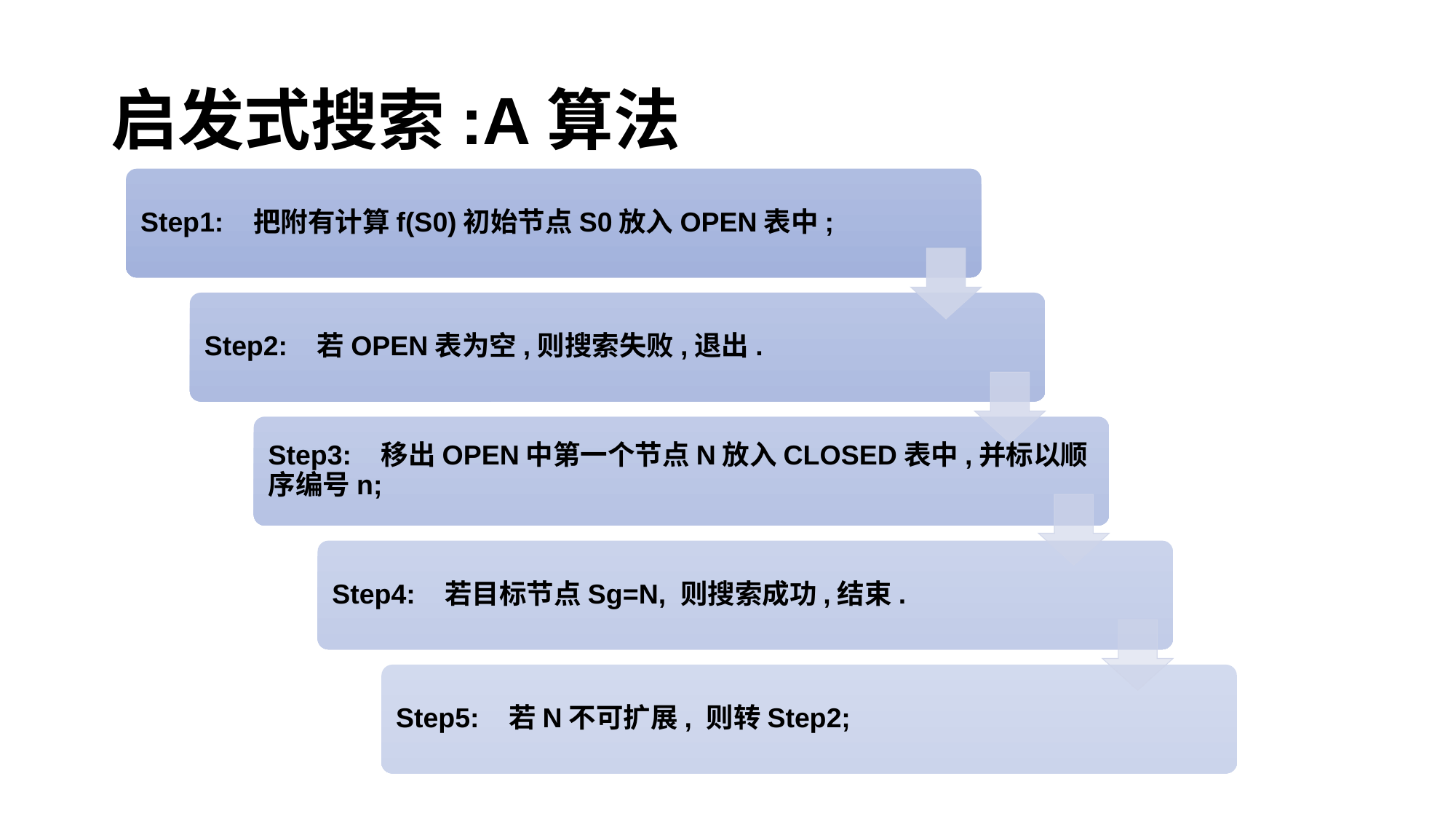

# 启发式搜索:A算法
Step1:   把附有计算f(S0)初始节点S0放入OPEN表中;
Step2:   若OPEN表为空,则搜索失败,退出.
Step3:   移出OPEN中第一个节点N放入CLOSED表中,并标以顺序编号n;
Step4:   若目标节点Sg=N, 则搜索成功,结束.
Step5:   若N不可扩展, 则转Step2;